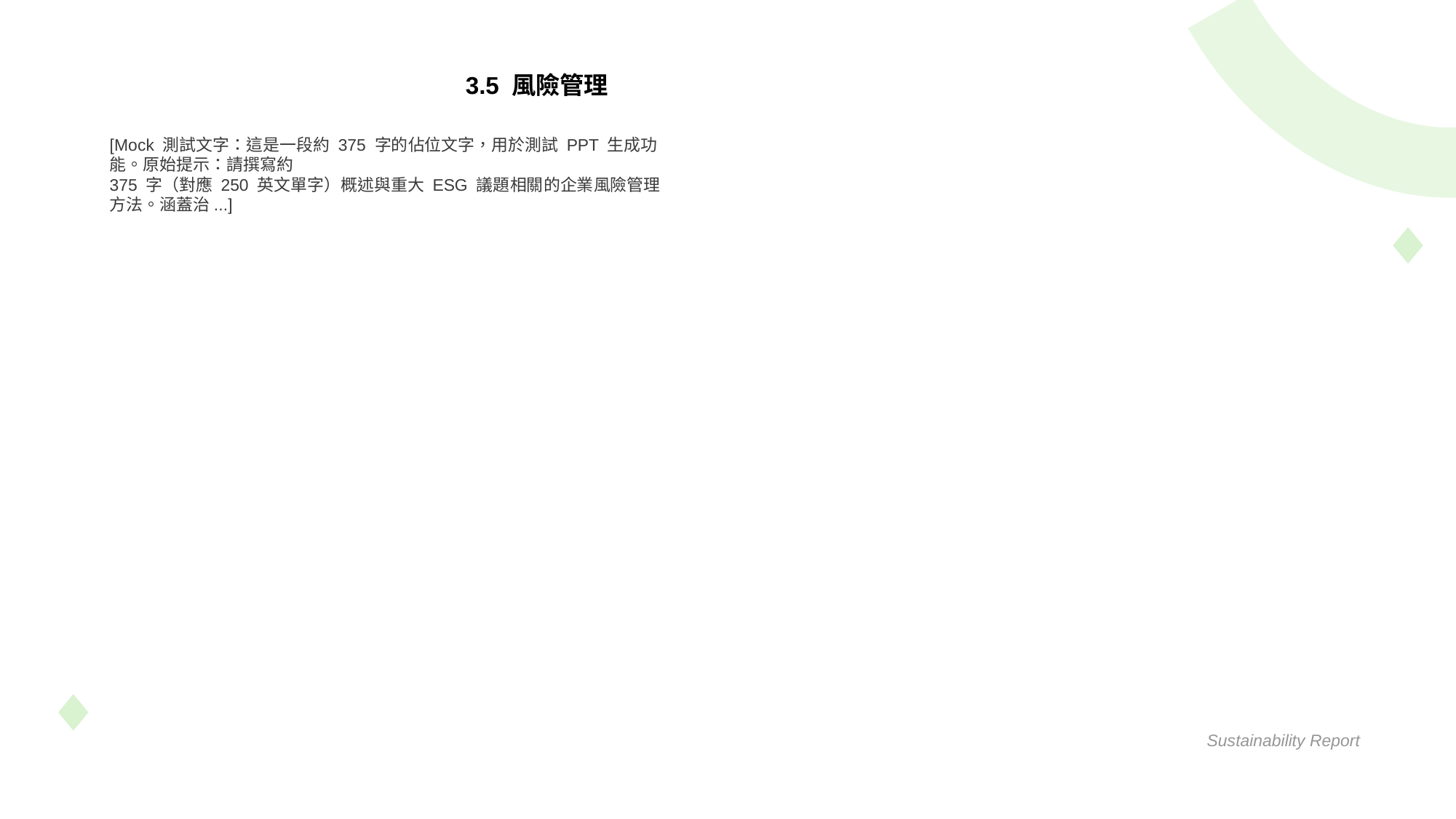

3.5 風險管理
[Mock 測試文字：這是一段約 375 字的佔位文字，用於測試 PPT 生成功能。原始提示：請撰寫約
375 字（對應 250 英文單字）概述與重大 ESG 議題相關的企業風險管理方法。涵蓋治...]
Sustainability Report